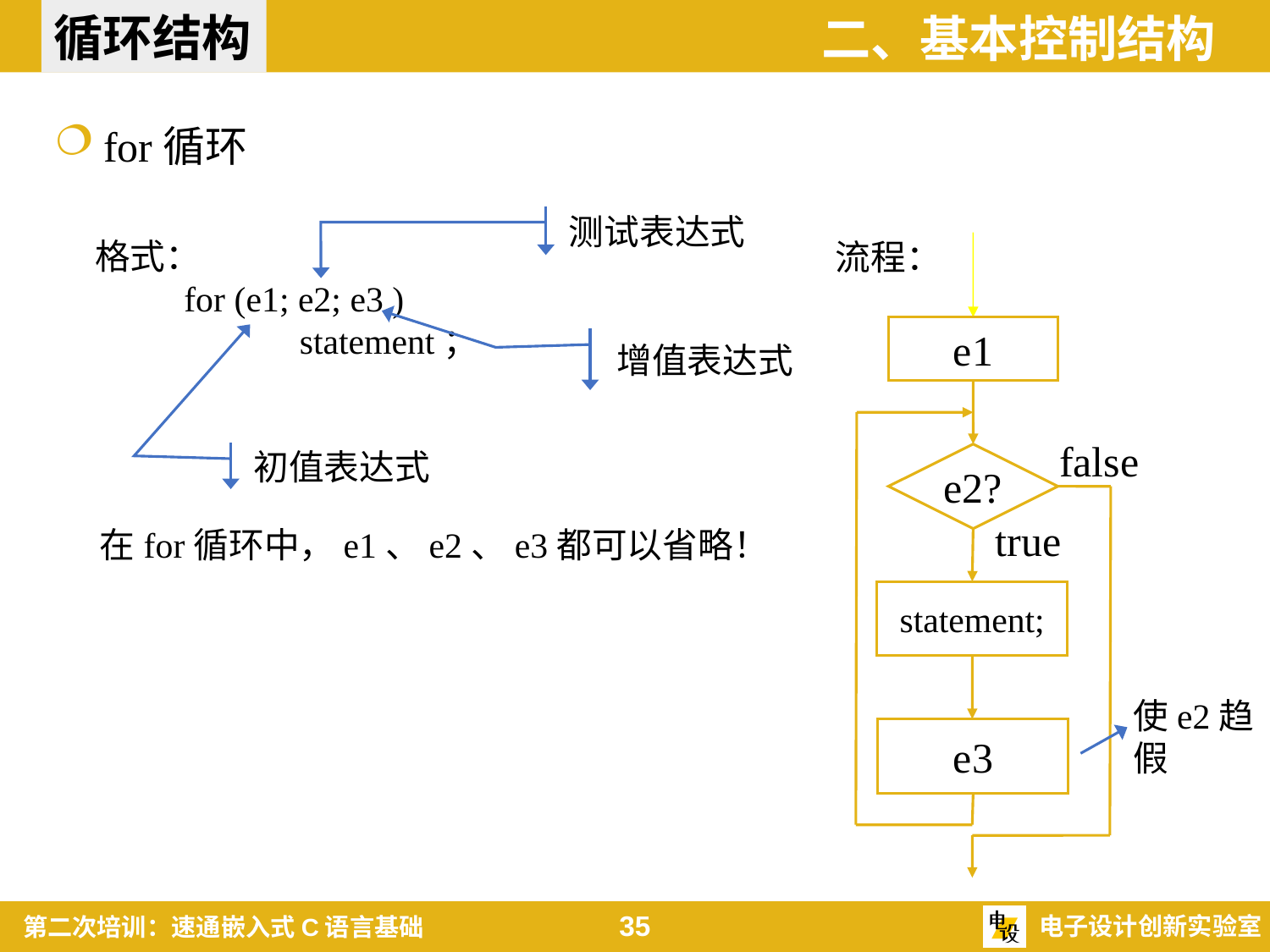

循环结构
二、基本控制结构
for循环
测试表达式
格式：
          for (e1; e2; e3 )
                       statement；
流程：

e1
增值表达式

false
初值表达式
e2?

true
在for循环中，e1、e2、e3都可以省略！

statement;

使e2趋假
e3

35